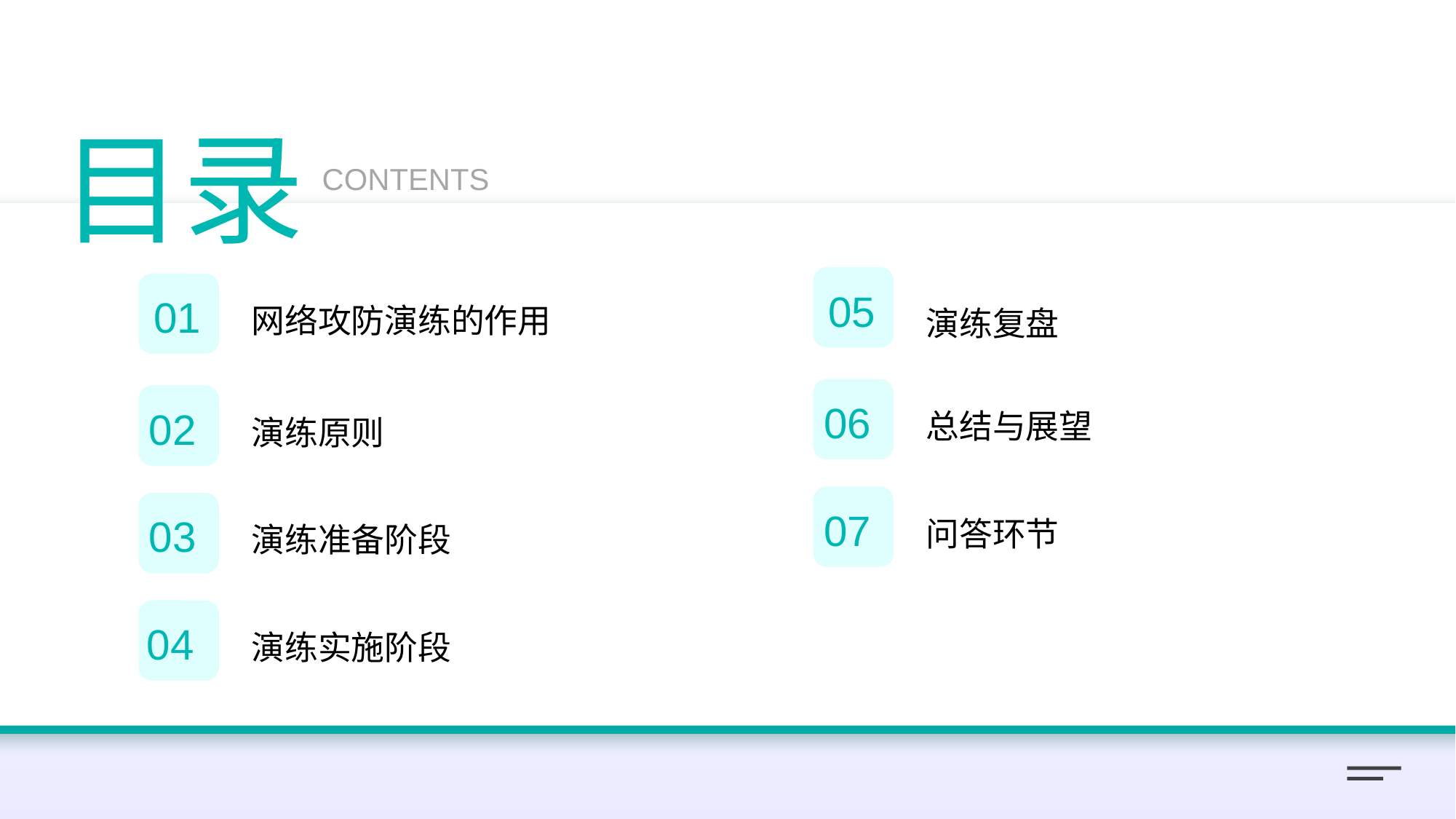

目录
CONTENTS

网络攻防演练的作用

演练复盘

05
01
总结与展望
演练原则

06
02
问答环节
演练准备阶段

07
03
演练实施阶段

04